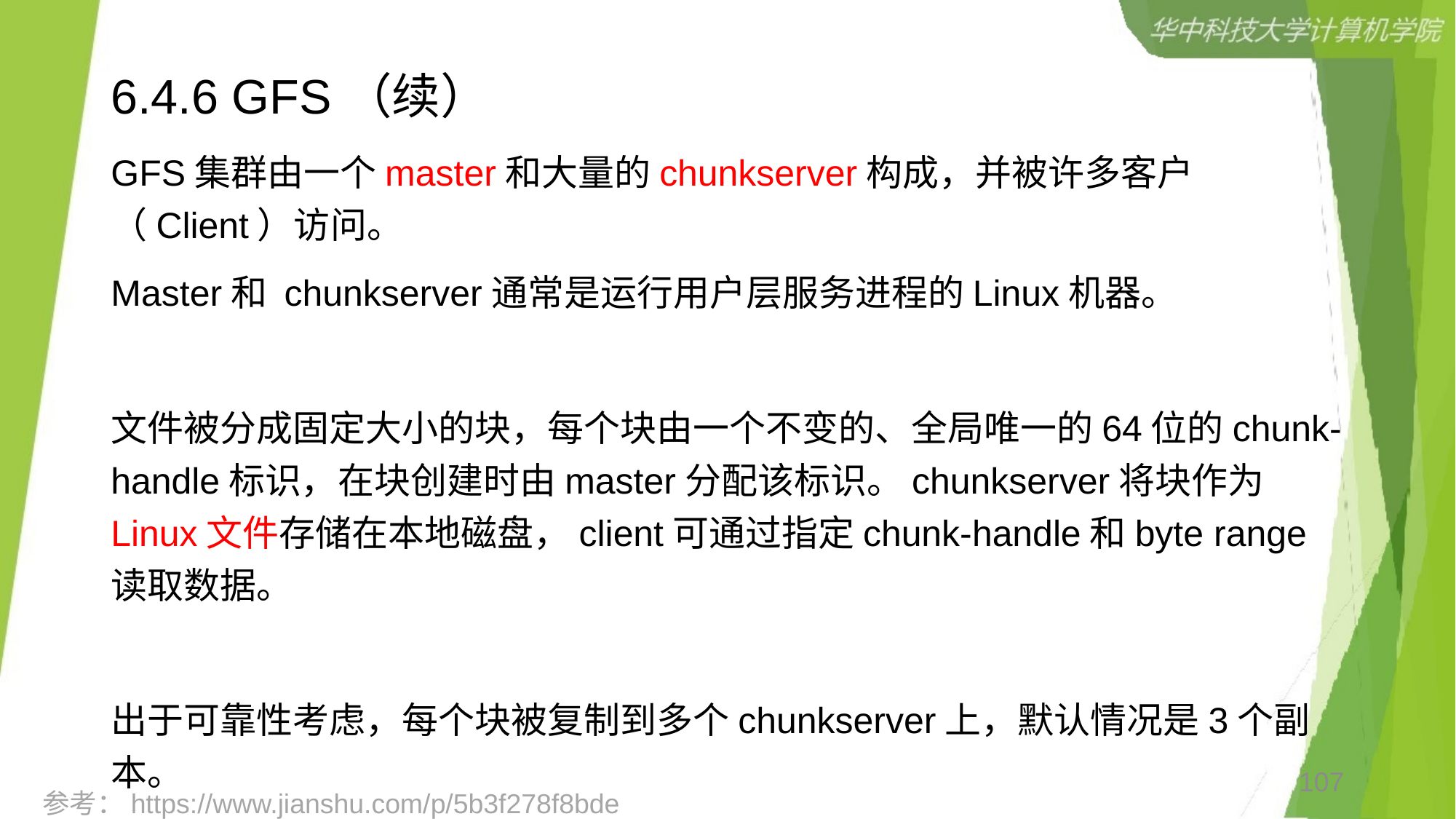

# 6.4.6 GFS（续）
GFS集群由一个master和大量的chunkserver构成，并被许多客户（Client）访问。
Master和 chunkserver通常是运行用户层服务进程的Linux机器。

文件被分成固定大小的块，每个块由一个不变的、全局唯一的64位的chunk-handle标识，在块创建时由master分配该标识。chunkserver将块作为Linux文件存储在本地磁盘，client可通过指定chunk-handle和byte range读取数据。

出于可靠性考虑，每个块被复制到多个chunkserver上，默认情况是3个副本。
107
参考：https://www.jianshu.com/p/5b3f278f8bde